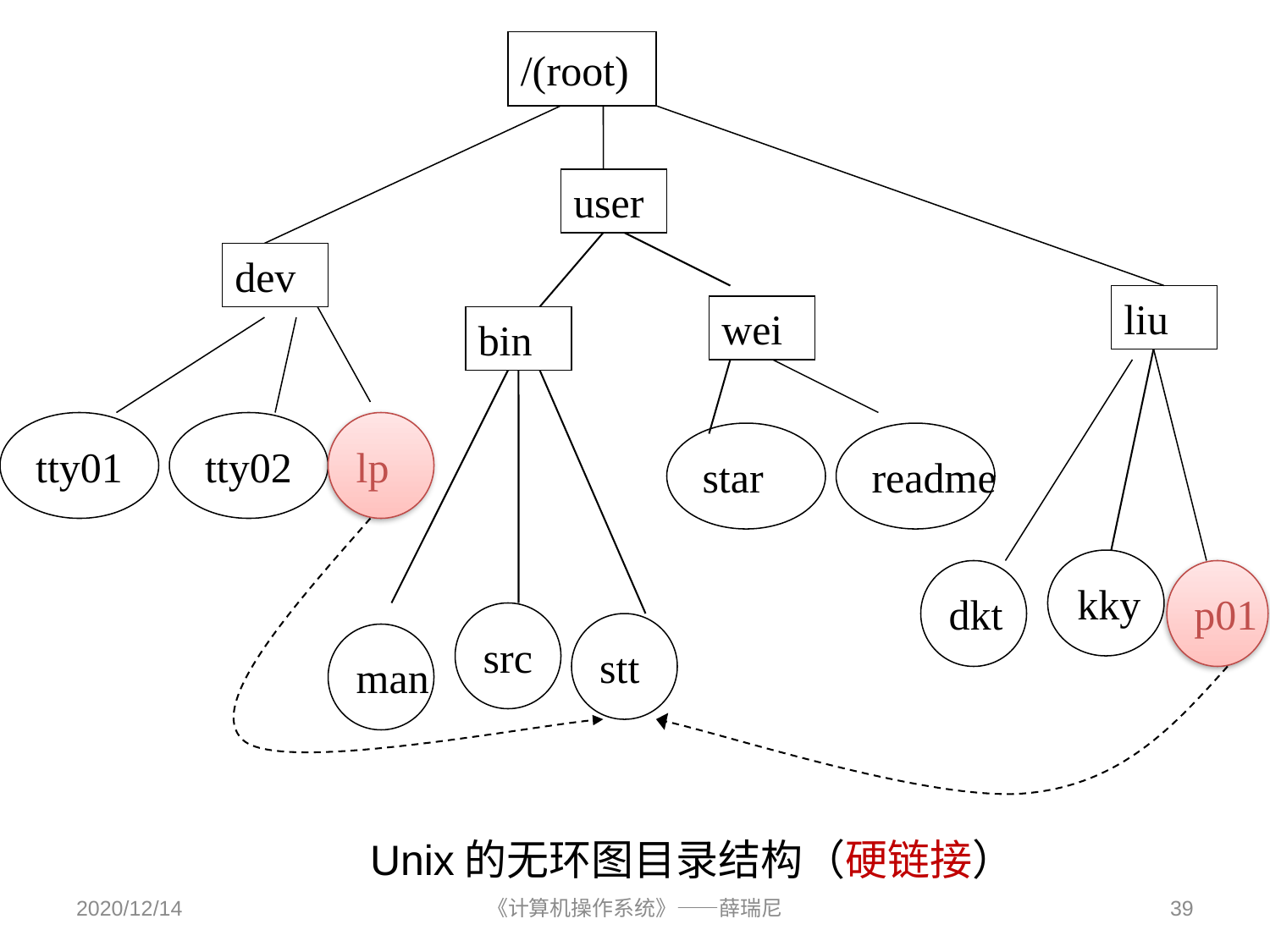

/(root)

user

dev
liu
wei

bin

tty01
tty02
lp
star
readme

kky
dkt
p01
src
stt
man

Unix的无环图目录结构（硬链接）
2020/12/14
《计算机操作系统》——薛瑞尼
39